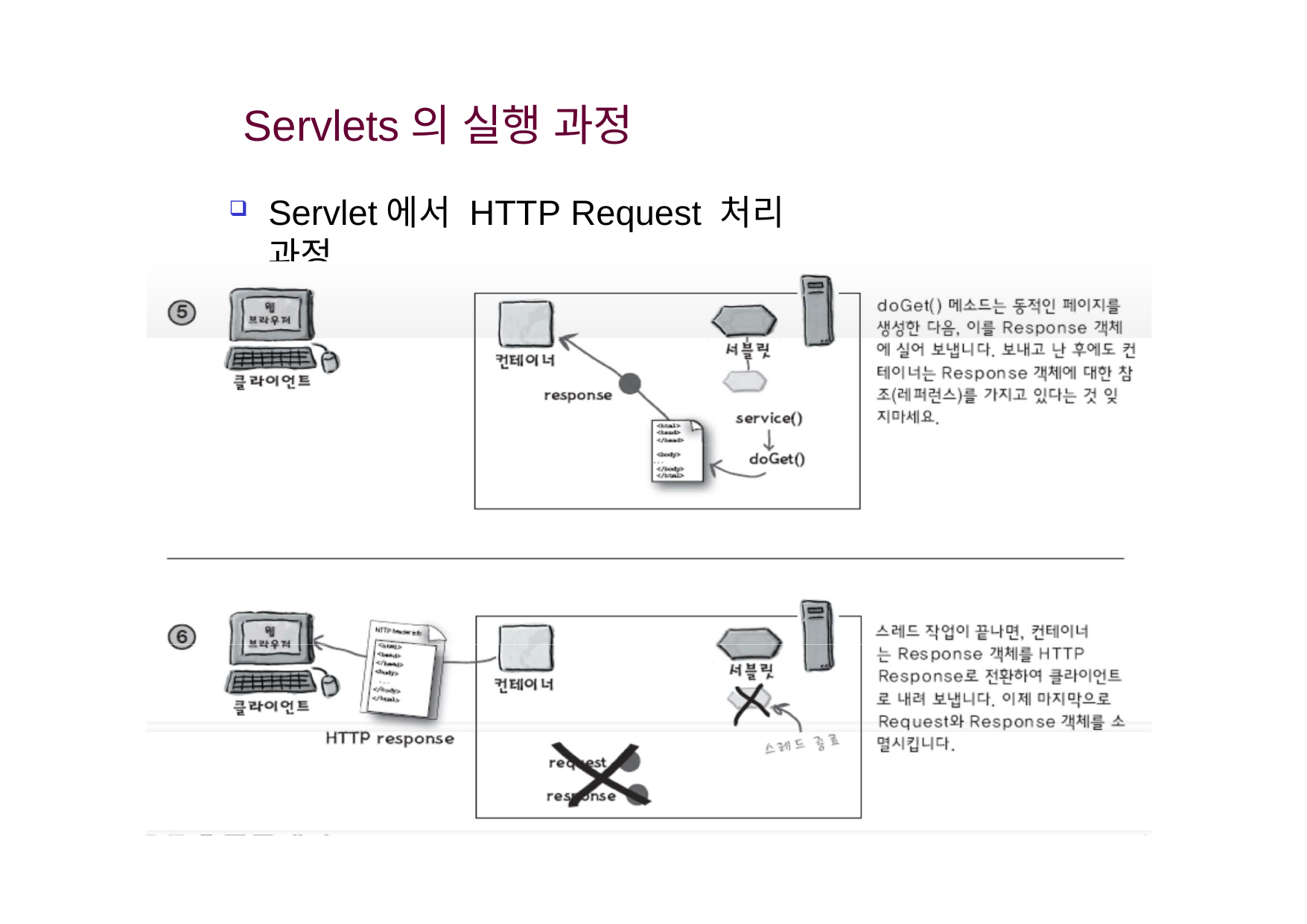

# Servlets의 실행 과정
Servlet에서 HTTP Request 처리 과정

7